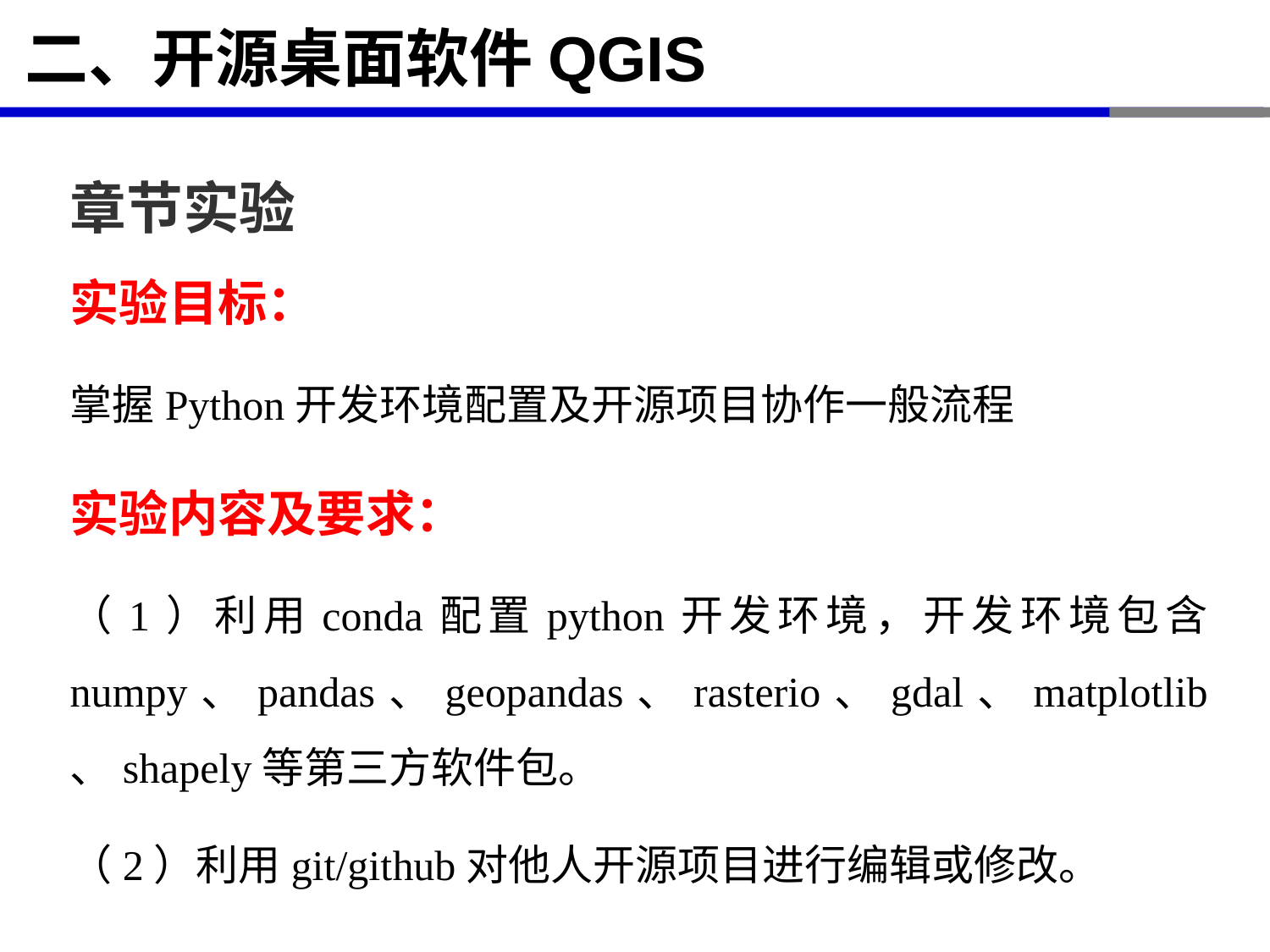

# 二、开源桌面软件QGIS
章节实验
实验目标：
掌握Python开发环境配置及开源项目协作一般流程
实验内容及要求：
（1）利用conda配置python开发环境，开发环境包含numpy、pandas、geopandas、rasterio、gdal、matplotlib、shapely等第三方软件包。
（2）利用git/github对他人开源项目进行编辑或修改。